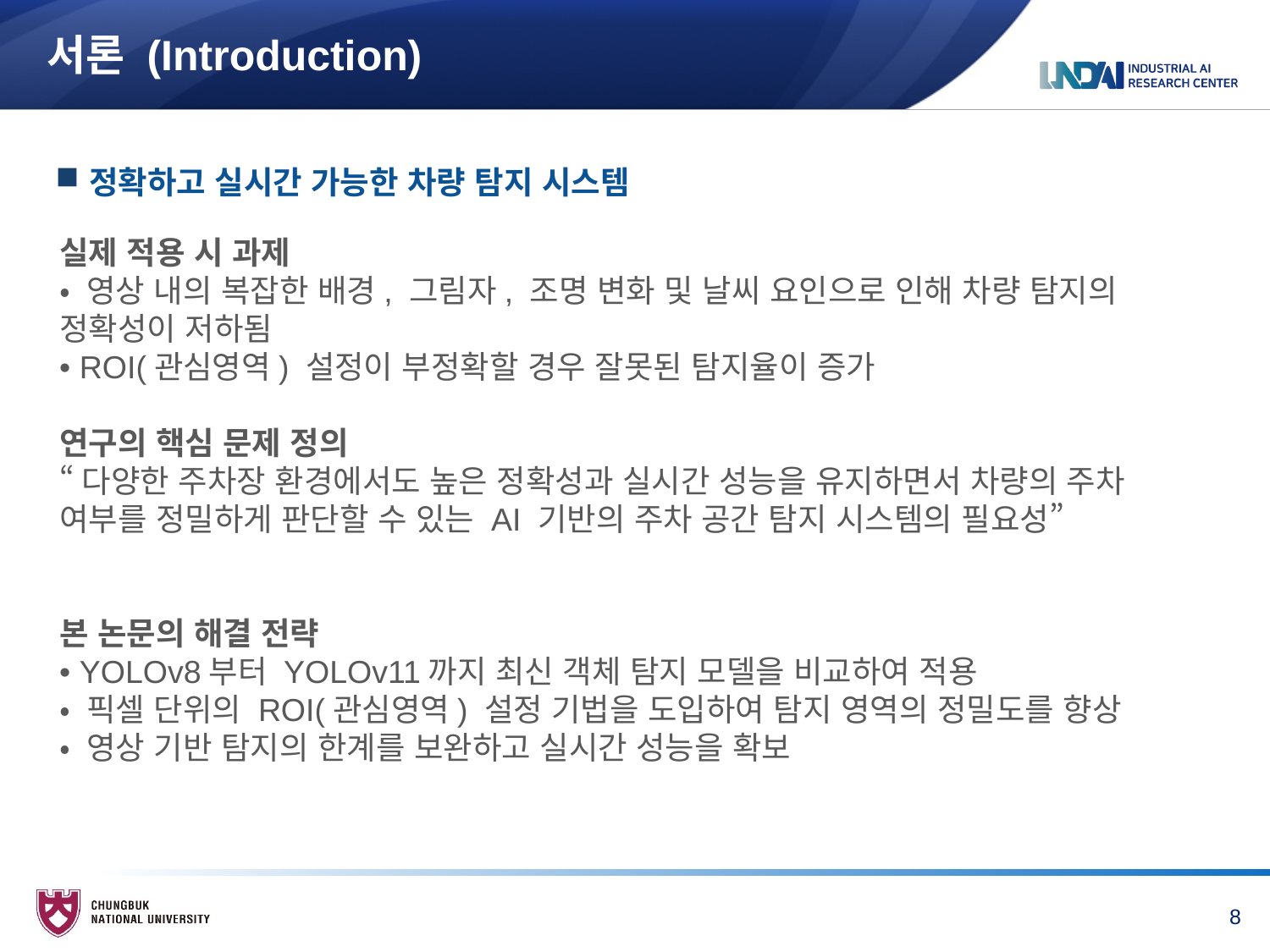

# 서론 (Introduction)
정확하고 실시간 가능한 차량 탐지 시스템
실제 적용 시 과제
• 영상 내의 복잡한 배경, 그림자, 조명 변화 및 날씨 요인으로 인해 차량 탐지의 정확성이 저하됨
• ROI(관심영역) 설정이 부정확할 경우 잘못된 탐지율이 증가
연구의 핵심 문제 정의
“다양한 주차장 환경에서도 높은 정확성과 실시간 성능을 유지하면서 차량의 주차 여부를 정밀하게 판단할 수 있는 AI 기반의 주차 공간 탐지 시스템의 필요성”
본 논문의 해결 전략
• YOLOv8부터 YOLOv11까지 최신 객체 탐지 모델을 비교하여 적용
• 픽셀 단위의 ROI(관심영역) 설정 기법을 도입하여 탐지 영역의 정밀도를 향상
• 영상 기반 탐지의 한계를 보완하고 실시간 성능을 확보